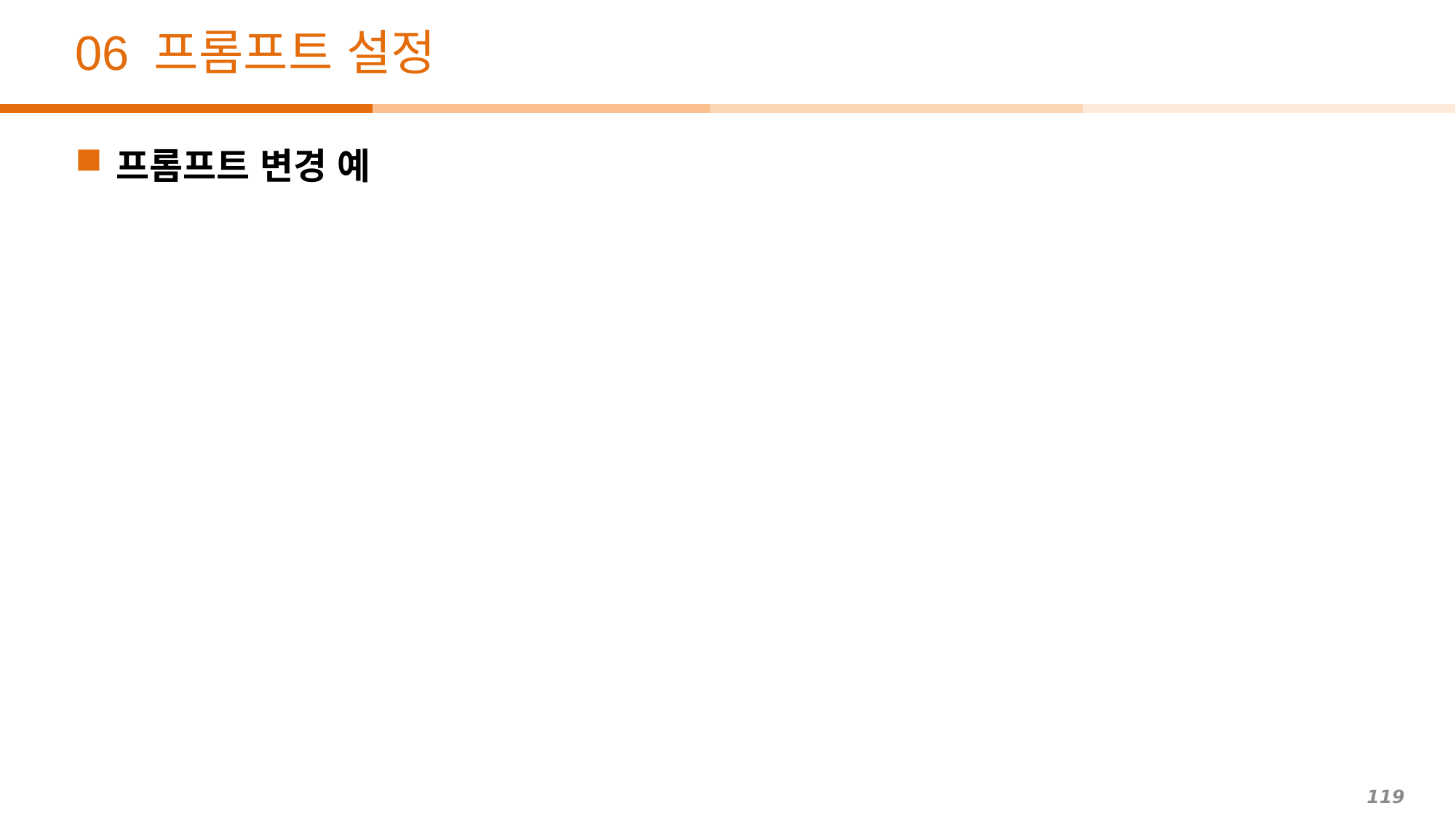

# 06 프롬프트 설정
프롬프트 변경 예